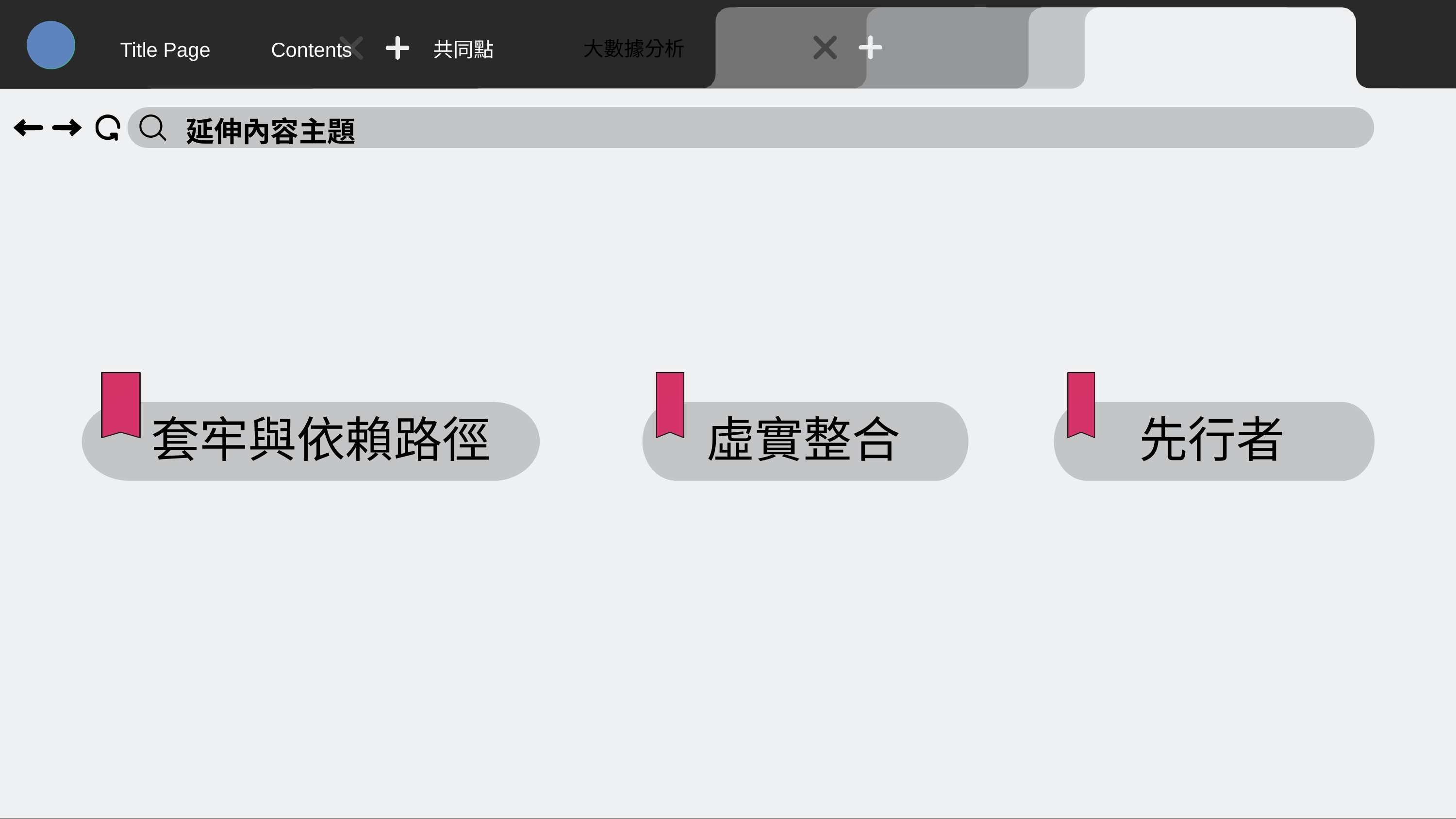

大數據分析
Title Page
Contents
共同點

延伸內容主題

套牢與依賴路徑

虛實整合

先行者
68